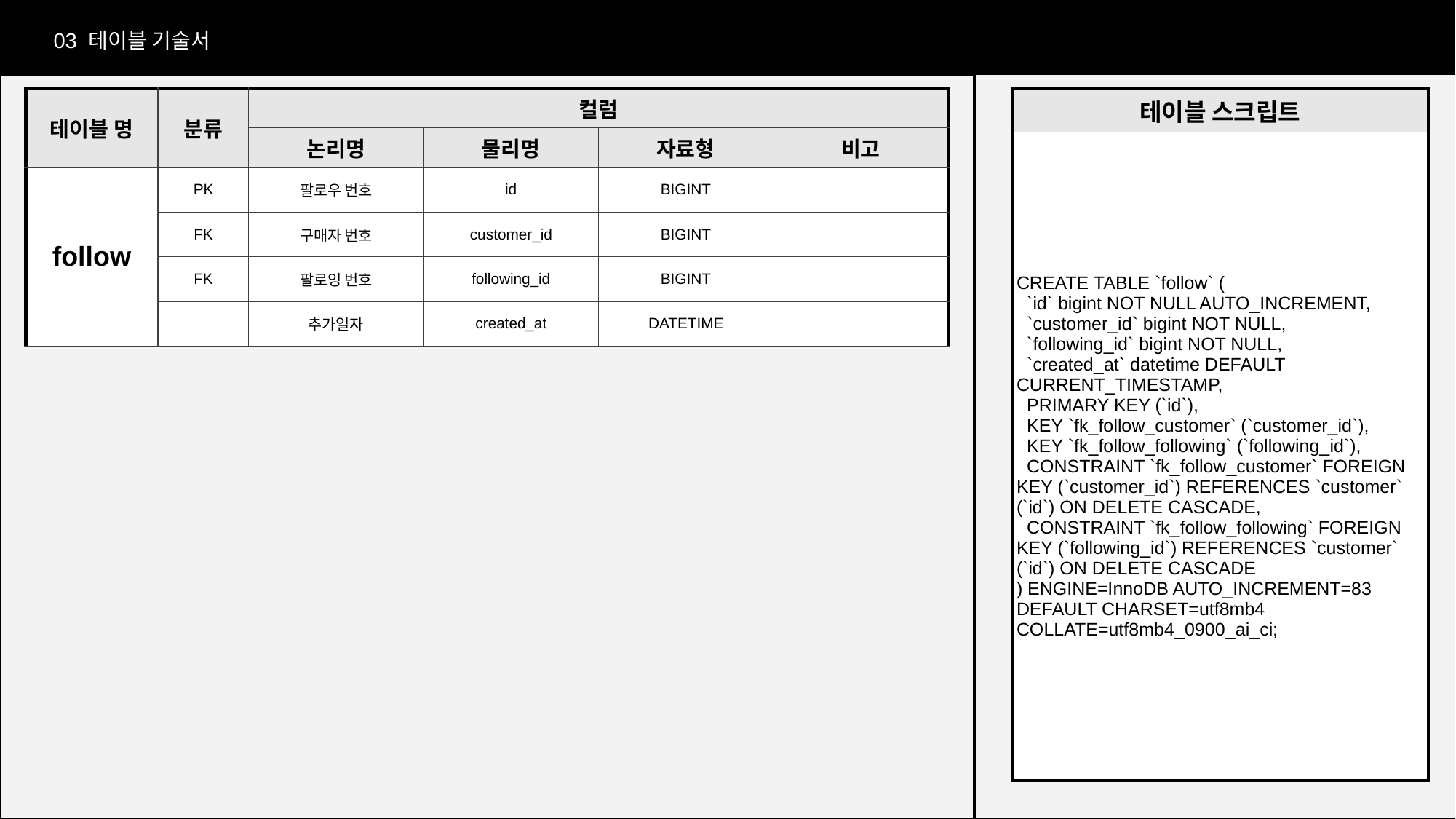

03 테이블 기술서

| 테이블 명 | 분류 | 컬럼 |  |  |  |
| --- | --- | --- | --- | --- | --- |
|  |  | 논리명 | 물리명 | 자료형 | 비고 |
| follow | PK | 팔로우 번호 | id | BIGINT |  |
|  | FK | 구매자 번호 | customer\_id | BIGINT |  |
|  | FK | 팔로잉 번호 | following\_id | BIGINT |  |
|  |  | 추가일자 | created\_at | DATETIME |  |
| 테이블 스크립트 |
| --- |
| CREATE TABLE `follow` ( `id` bigint NOT NULL AUTO\_INCREMENT, `customer\_id` bigint NOT NULL, `following\_id` bigint NOT NULL, `created\_at` datetime DEFAULT CURRENT\_TIMESTAMP, PRIMARY KEY (`id`), KEY `fk\_follow\_customer` (`customer\_id`), KEY `fk\_follow\_following` (`following\_id`), CONSTRAINT `fk\_follow\_customer` FOREIGN KEY (`customer\_id`) REFERENCES `customer` (`id`) ON DELETE CASCADE, CONSTRAINT `fk\_follow\_following` FOREIGN KEY (`following\_id`) REFERENCES `customer` (`id`) ON DELETE CASCADE ) ENGINE=InnoDB AUTO\_INCREMENT=83 DEFAULT CHARSET=utf8mb4 COLLATE=utf8mb4\_0900\_ai\_ci; |